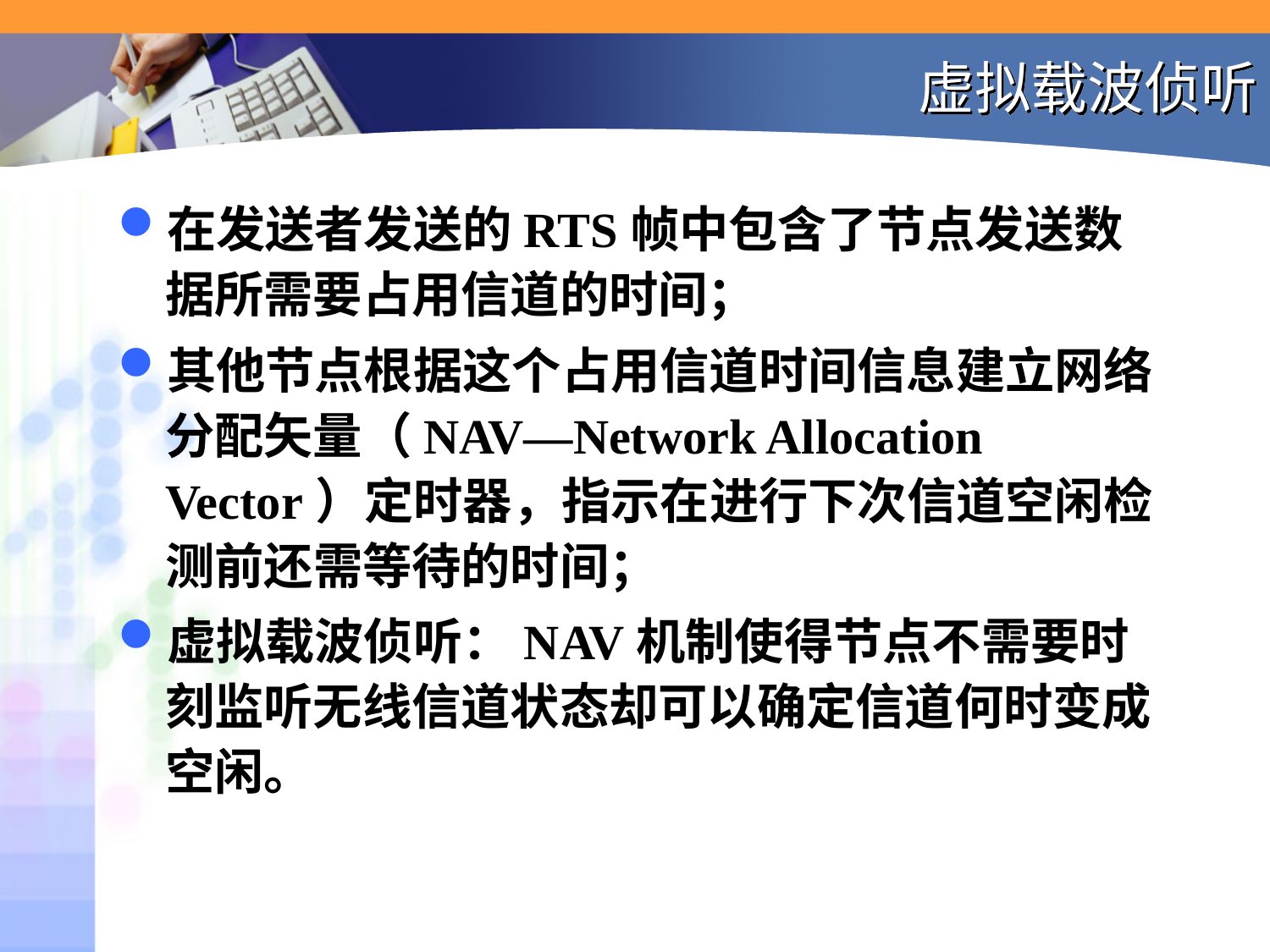

# 虚拟载波侦听
在发送者发送的RTS帧中包含了节点发送数据所需要占用信道的时间；
其他节点根据这个占用信道时间信息建立网络分配矢量（NAV—Network Allocation Vector）定时器，指示在进行下次信道空闲检测前还需等待的时间；
虚拟载波侦听：NAV机制使得节点不需要时刻监听无线信道状态却可以确定信道何时变成空闲。